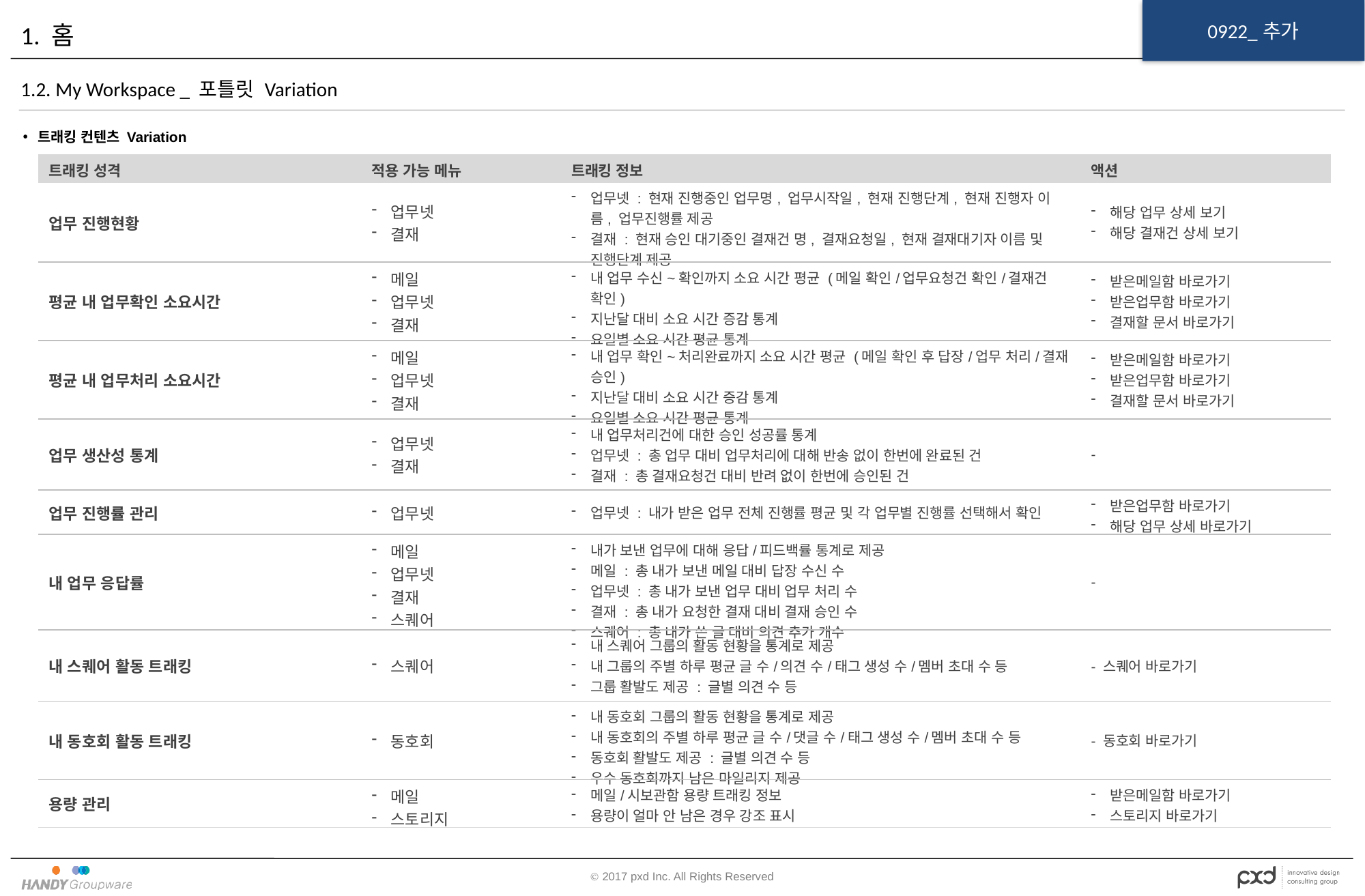

0922_추가
# 1. 홈
1.2. My Workspace _ 포틀릿 Variation
트래킹 컨텐츠 Variation
| 트래킹 성격 | 적용 가능 메뉴 | 트래킹 정보 | 액션 |
| --- | --- | --- | --- |
| 업무 진행현황 | 업무넷 결재 | 업무넷 : 현재 진행중인 업무명, 업무시작일, 현재 진행단계, 현재 진행자 이름, 업무진행률 제공 결재 : 현재 승인 대기중인 결재건 명, 결재요청일, 현재 결재대기자 이름 및 진행단계 제공 | 해당 업무 상세 보기 해당 결재건 상세 보기 |
| 평균 내 업무확인 소요시간 | 메일 업무넷 결재 | 내 업무 수신~확인까지 소요 시간 평균 (메일 확인/업무요청건 확인/결재건 확인) 지난달 대비 소요 시간 증감 통계 요일별 소요 시간 평균 통계 | 받은메일함 바로가기 받은업무함 바로가기 결재할 문서 바로가기 |
| 평균 내 업무처리 소요시간 | 메일 업무넷 결재 | 내 업무 확인~처리완료까지 소요 시간 평균 (메일 확인 후 답장/업무 처리/결재 승인) 지난달 대비 소요 시간 증감 통계 요일별 소요 시간 평균 통계 | 받은메일함 바로가기 받은업무함 바로가기 결재할 문서 바로가기 |
| 업무 생산성 통계 | 업무넷 결재 | 내 업무처리건에 대한 승인 성공률 통계 업무넷 : 총 업무 대비 업무처리에 대해 반송 없이 한번에 완료된 건 결재 : 총 결재요청건 대비 반려 없이 한번에 승인된 건 | - |
| 업무 진행률 관리 | 업무넷 | 업무넷 : 내가 받은 업무 전체 진행률 평균 및 각 업무별 진행률 선택해서 확인 | 받은업무함 바로가기 해당 업무 상세 바로가기 |
| 내 업무 응답률 | 메일 업무넷 결재 스퀘어 | 내가 보낸 업무에 대해 응답/피드백률 통계로 제공 메일 : 총 내가 보낸 메일 대비 답장 수신 수 업무넷 : 총 내가 보낸 업무 대비 업무 처리 수 결재 : 총 내가 요청한 결재 대비 결재 승인 수 스퀘어 : 총 내가 쓴 글 대비 의견 추가 개수 | - |
| 내 스퀘어 활동 트래킹 | 스퀘어 | 내 스퀘어 그룹의 활동 현황을 통계로 제공 내 그룹의 주별 하루 평균 글 수/의견 수/태그 생성 수/멤버 초대 수 등 그룹 활발도 제공 : 글별 의견 수 등 | - 스퀘어 바로가기 |
| 내 동호회 활동 트래킹 | 동호회 | 내 동호회 그룹의 활동 현황을 통계로 제공 내 동호회의 주별 하루 평균 글 수/댓글 수/태그 생성 수/멤버 초대 수 등 동호회 활발도 제공 : 글별 의견 수 등 우수 동호회까지 남은 마일리지 제공 | - 동호회 바로가기 |
| 용량 관리 | 메일 스토리지 | 메일/시보관함 용량 트래킹 정보 용량이 얼마 안 남은 경우 강조 표시 | 받은메일함 바로가기 스토리지 바로가기 |